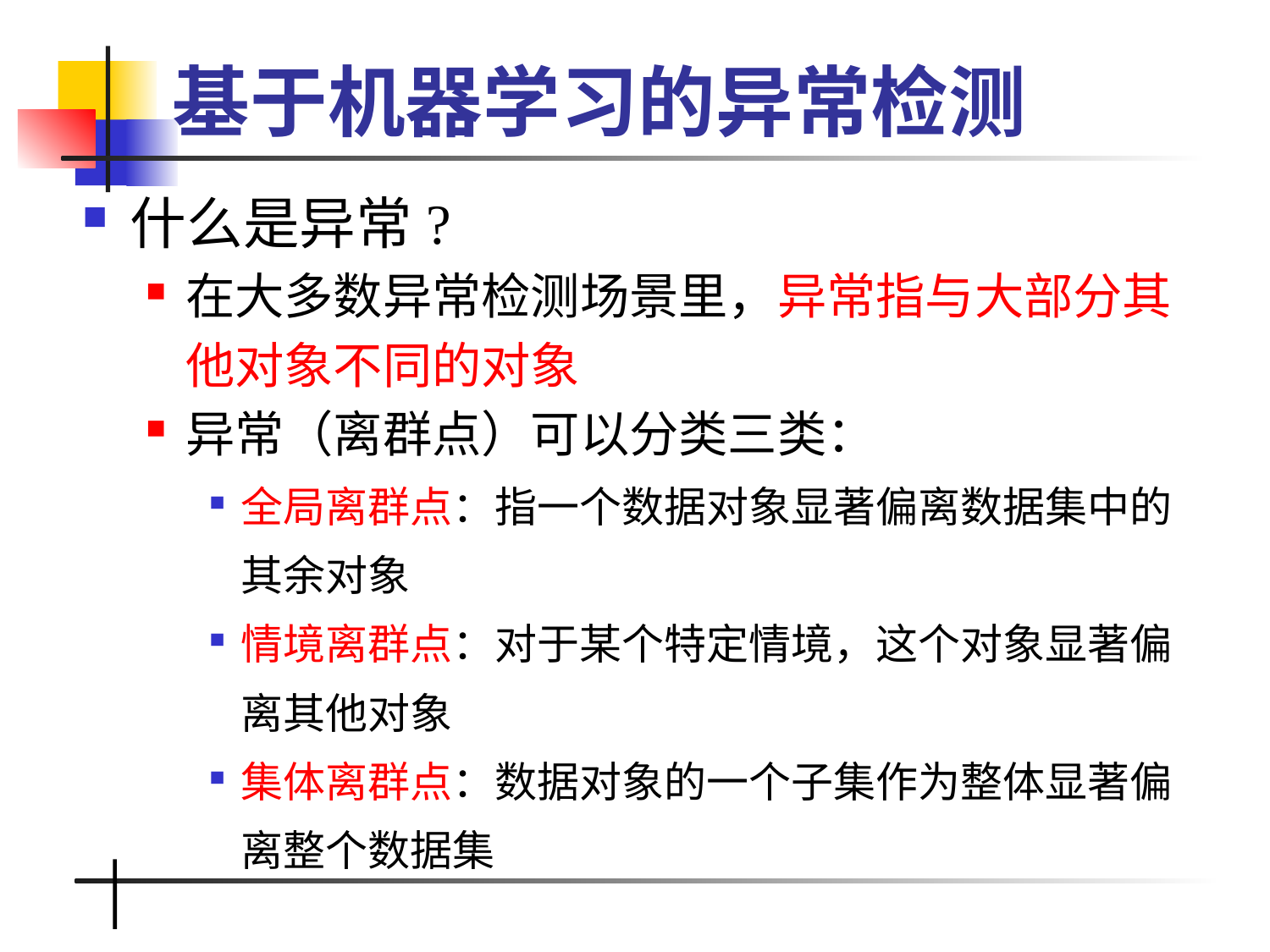

# 基于机器学习的异常检测
什么是异常?
在大多数异常检测场景里，异常指与大部分其他对象不同的对象
异常（离群点）可以分类三类：
全局离群点：指一个数据对象显著偏离数据集中的其余对象
情境离群点：对于某个特定情境，这个对象显著偏离其他对象
集体离群点：数据对象的一个子集作为整体显著偏离整个数据集